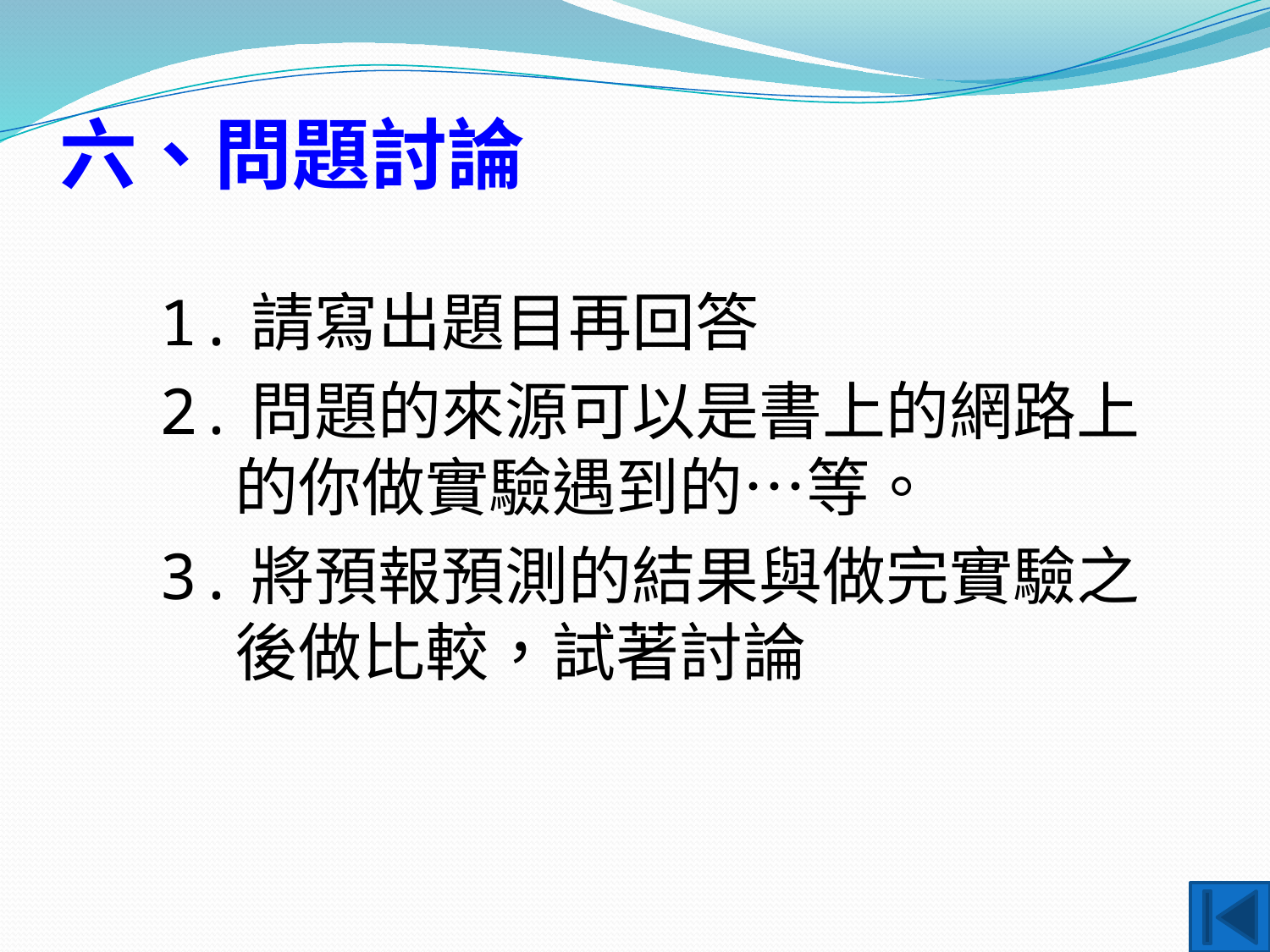

# 六、問題討論

1.請寫出題目再回答
2.問題的來源可以是書上的網路上的你做實驗遇到的…等。
3.將預報預測的結果與做完實驗之後做比較，試著討論